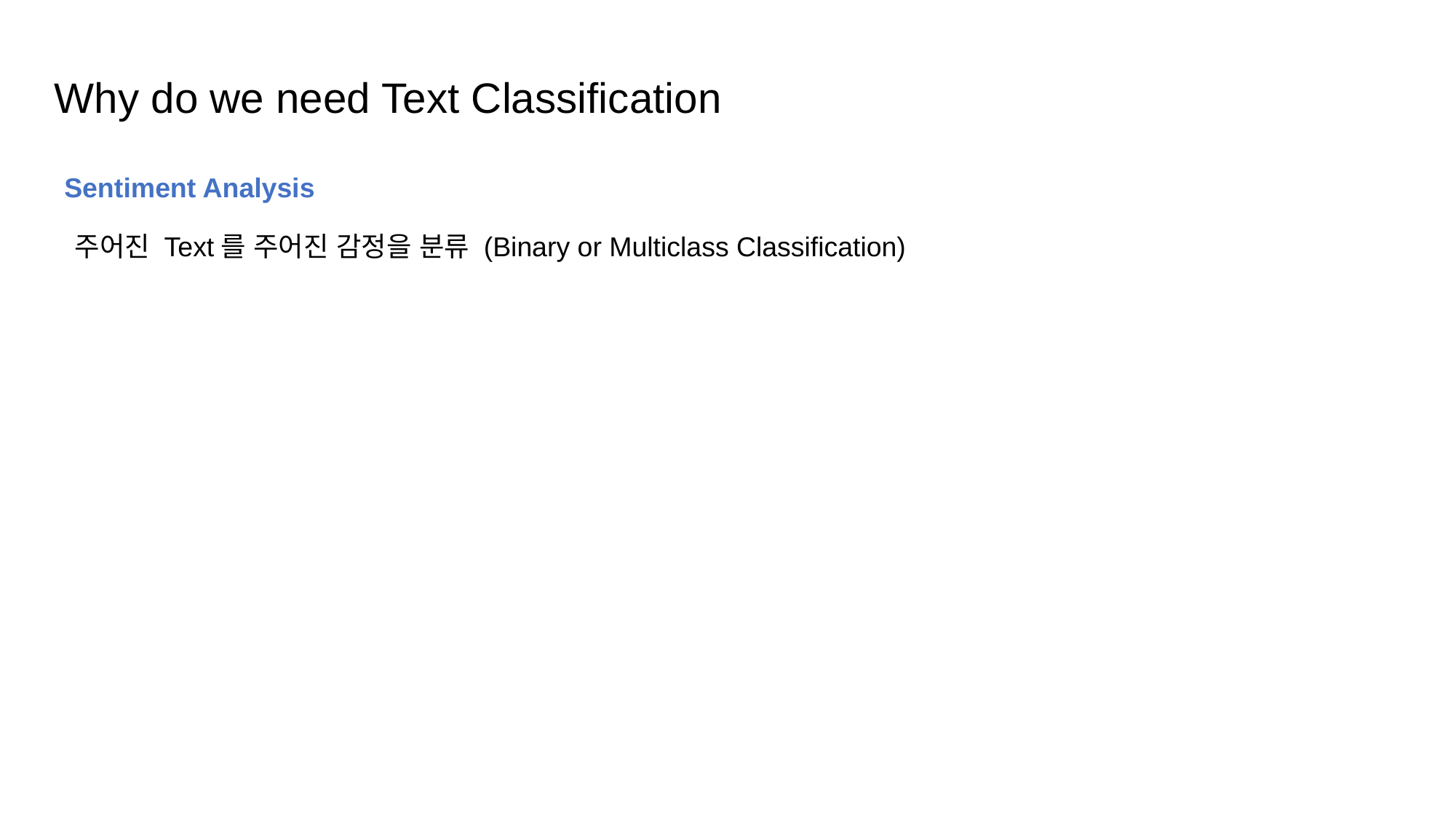

Why do we need Text Classification
Sentiment Analysis
주어진 Text를 주어진 감정을 분류 (Binary or Multiclass Classification)